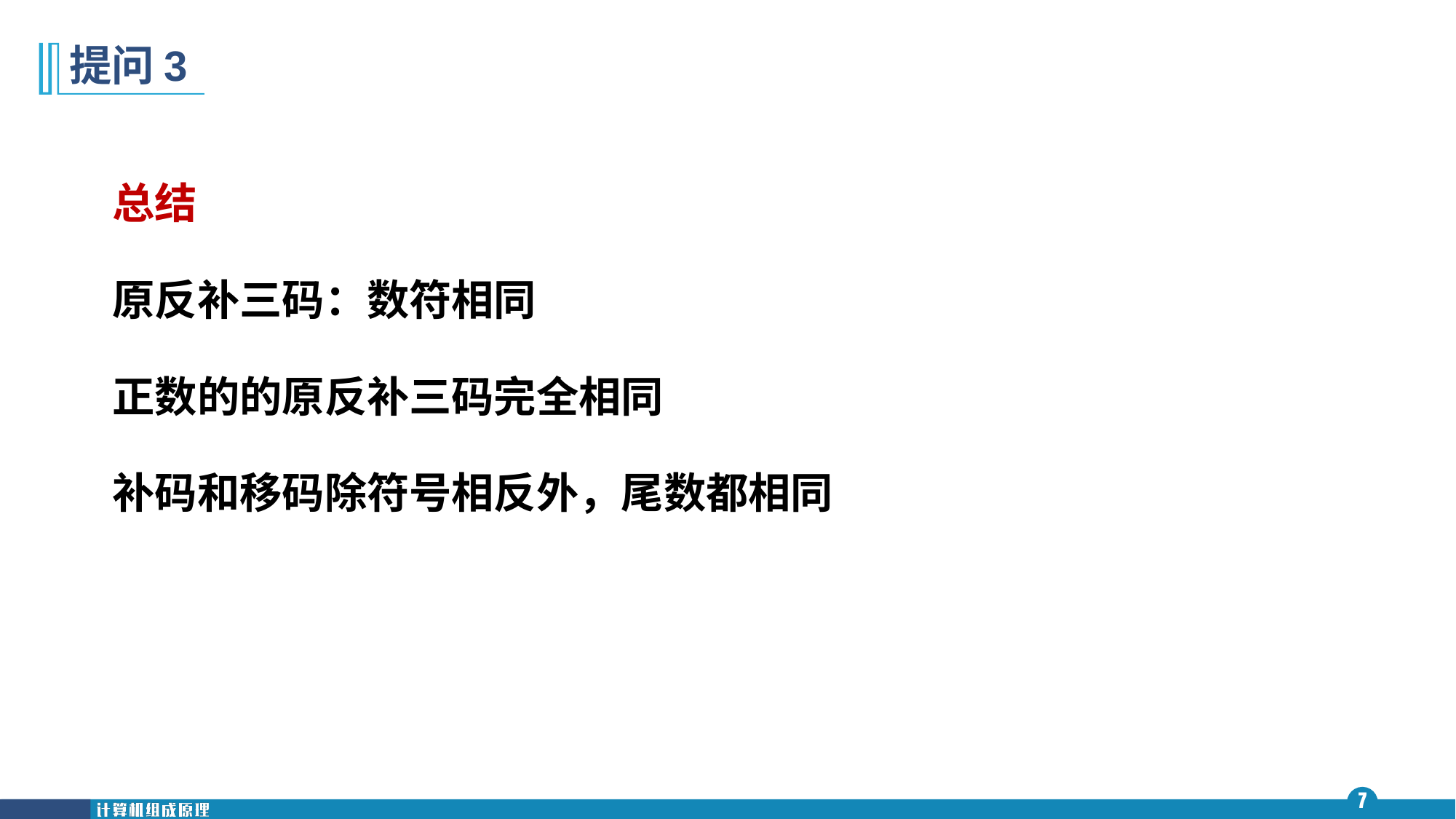

# 提问3
     总结
     原反补三码：数符相同
     正数的的原反补三码完全相同
     补码和移码除符号相反外，尾数都相同